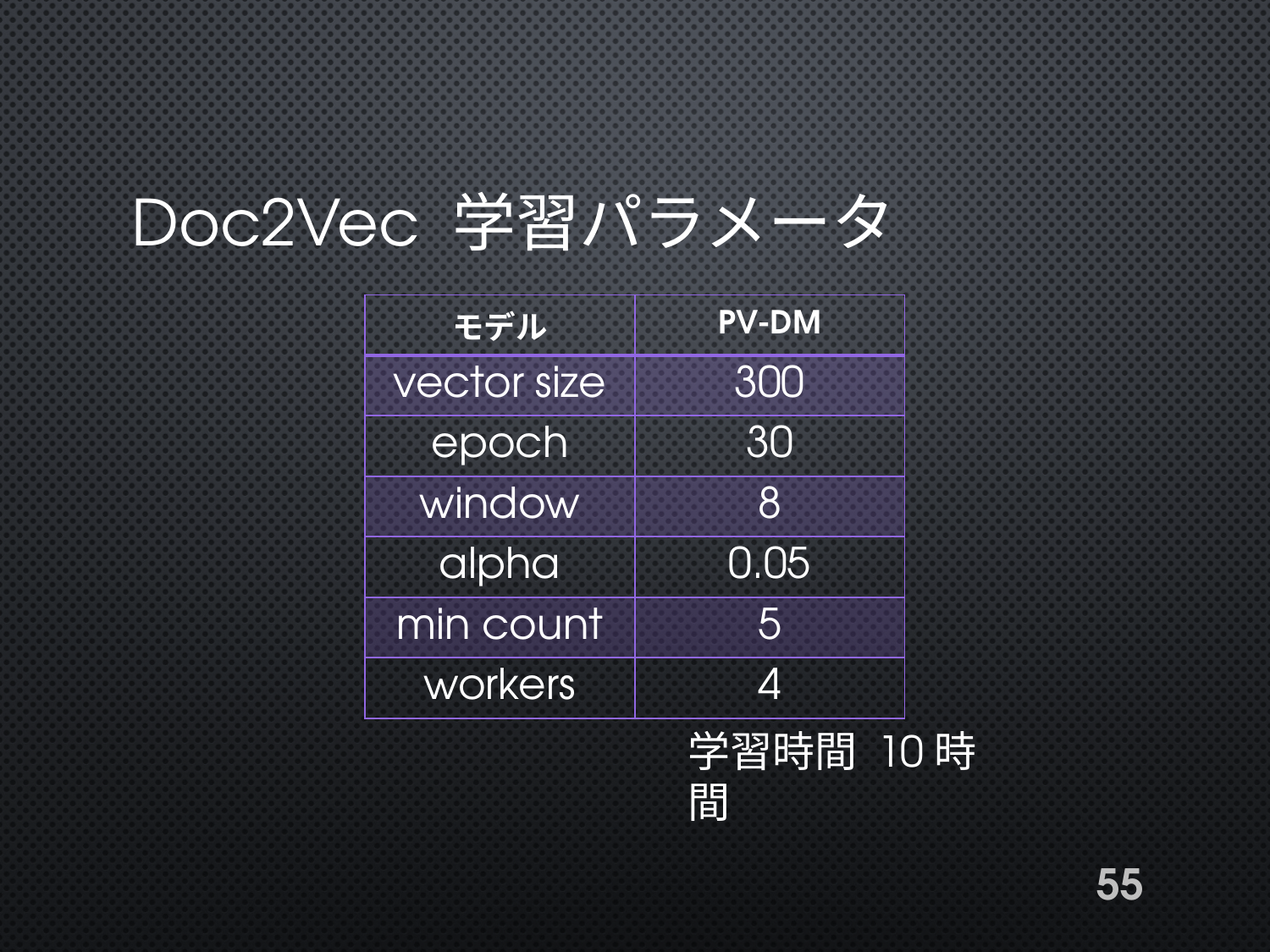

# Doc2Vec 学習パラメータ
| モデル | PV-DM |
| --- | --- |
| vector size | 300 |
| epoch | 30 |
| window | 8 |
| alpha | 0.05 |
| min count | 5 |
| workers | 4 |
学習時間 10時間
55